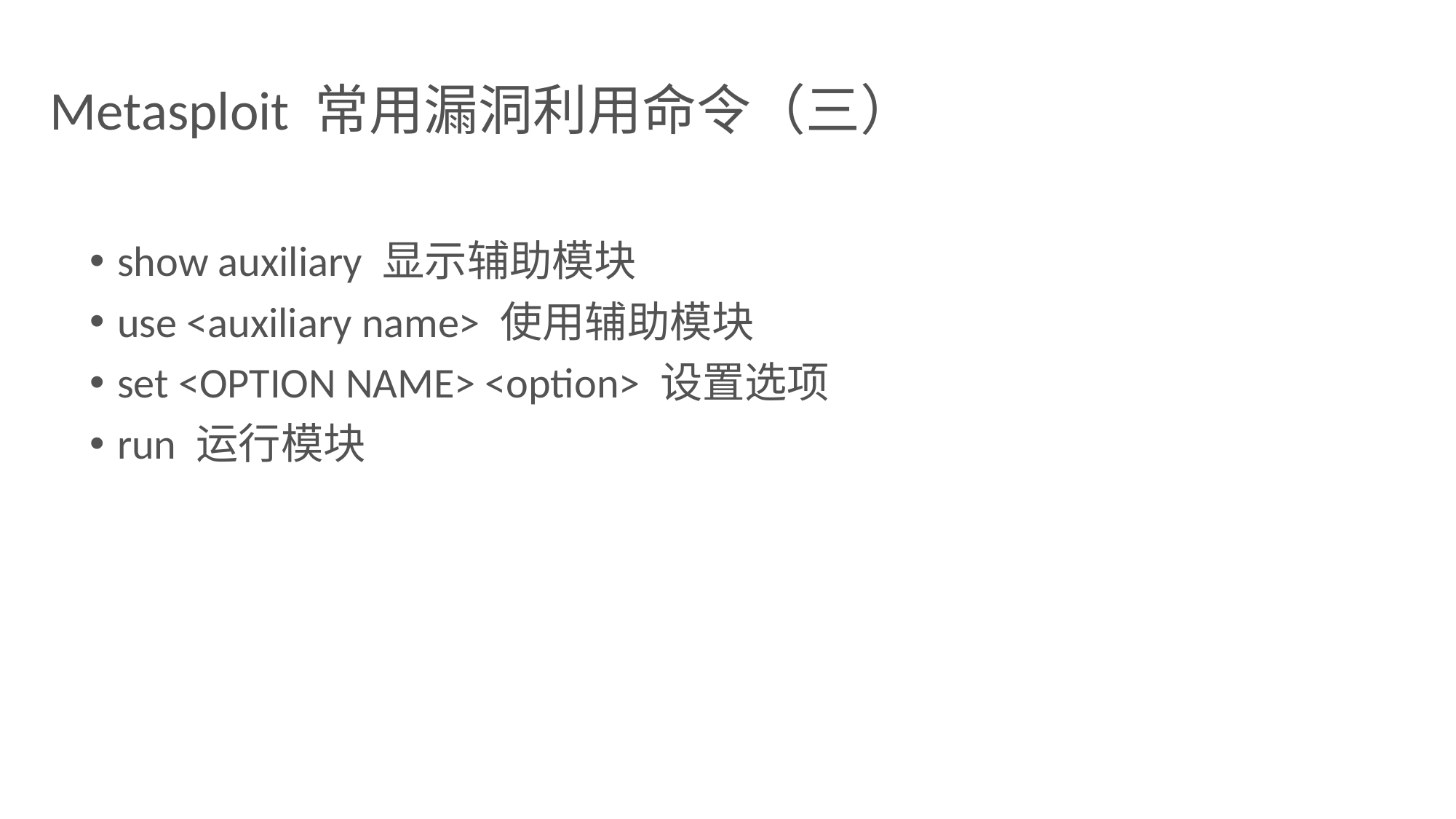

Metasploit 常用漏洞利用命令（三）
show auxiliary 显示辅助模块
use <auxiliary name> 使用辅助模块
set <OPTION NAME> <option> 设置选项
run 运行模块